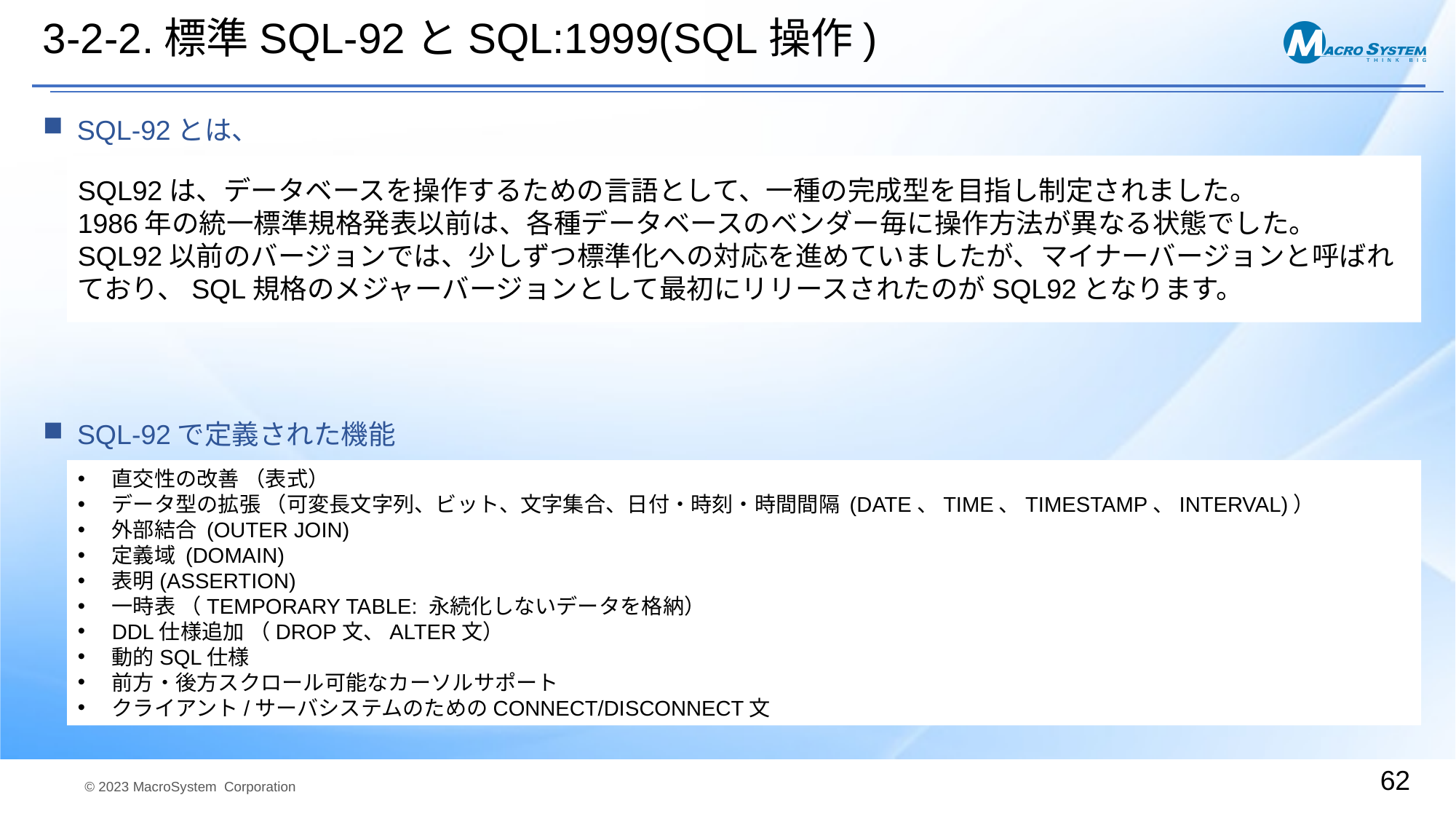

# 3-2-2.標準SQL-92とSQL:1999(SQL操作)
SQL-92とは、
SQL92は、データベースを操作するための言語として、一種の完成型を目指し制定されました。
1986年の統一標準規格発表以前は、各種データベースのベンダー毎に操作方法が異なる状態でした。
SQL92以前のバージョンでは、少しずつ標準化への対応を進めていましたが、マイナーバージョンと呼ばれており、SQL規格のメジャーバージョンとして最初にリリースされたのがSQL92となります。
SQL-92で定義された機能
直交性の改善 （表式）
データ型の拡張 （可変長文字列、ビット、文字集合、日付・時刻・時間間隔 (DATE、TIME、TIMESTAMP、INTERVAL)）
外部結合 (OUTER JOIN)
定義域 (DOMAIN)
表明(ASSERTION)
一時表 （TEMPORARY TABLE: 永続化しないデータを格納）
DDL仕様追加 （DROP文、ALTER文）
動的SQL仕様
前方・後方スクロール可能なカーソルサポート
クライアント/サーバシステムのためのCONNECT/DISCONNECT文